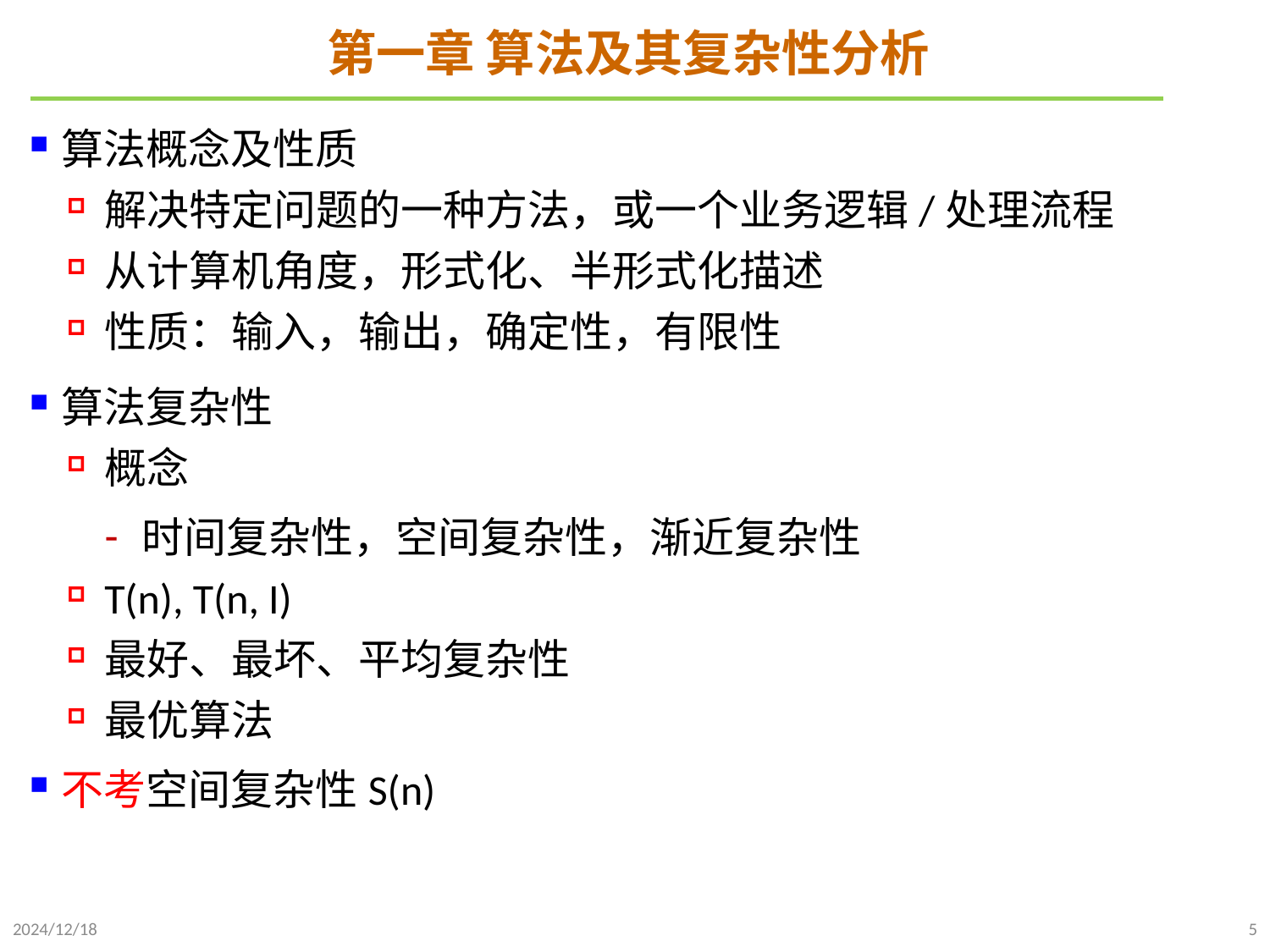

# 第一章 算法及其复杂性分析
算法概念及性质
解决特定问题的一种方法，或一个业务逻辑/处理流程
从计算机角度，形式化、半形式化描述
性质：输入，输出，确定性，有限性
算法复杂性
概念
时间复杂性，空间复杂性，渐近复杂性
T(n), T(n, I)
最好、最坏、平均复杂性
最优算法
不考空间复杂性S(n)

2024/12/18
5